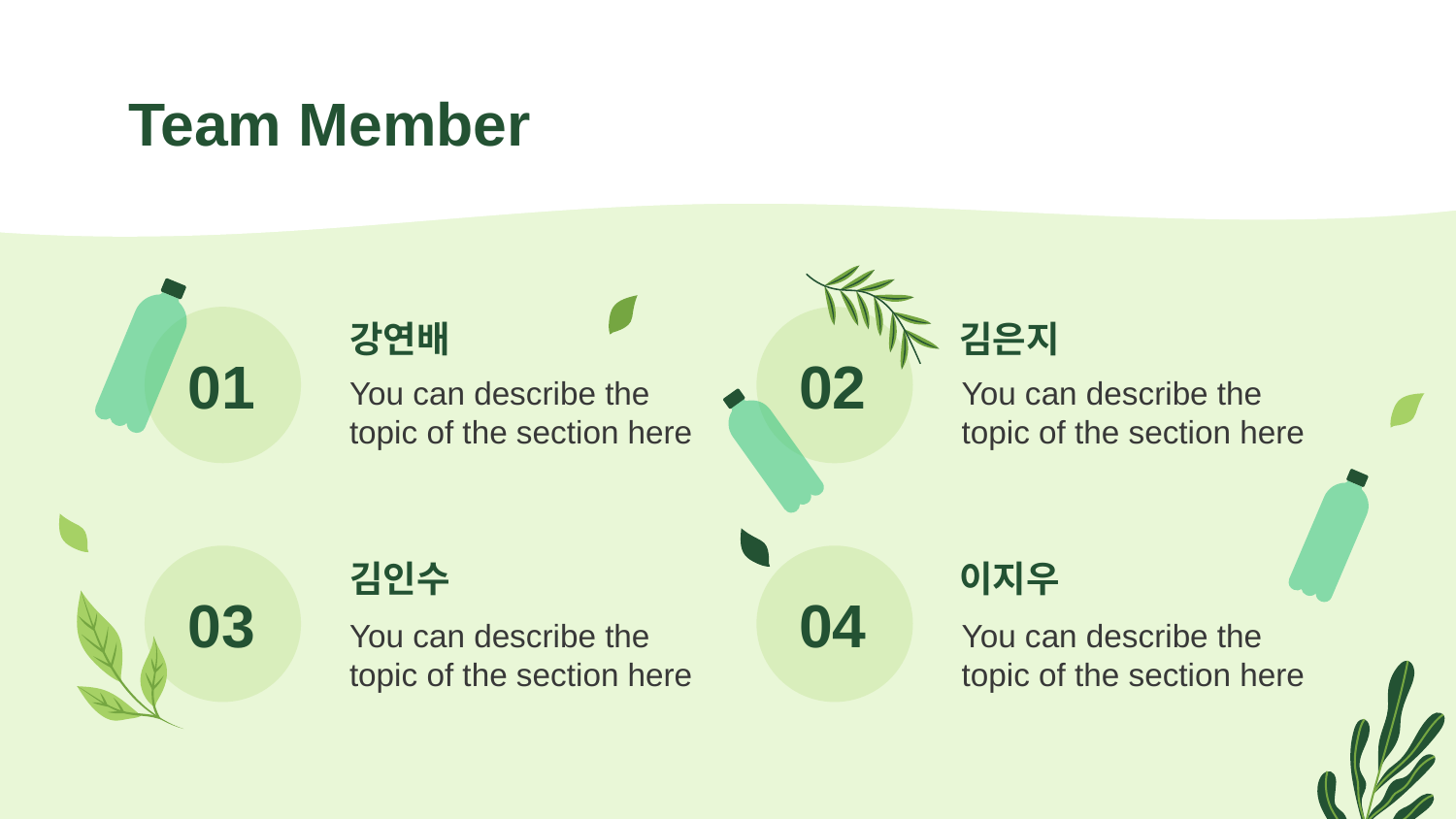

# Team Member

강연배
김은지
01
02
You can describe the topic of the section here
You can describe the topic of the section here

김인수
이지우

03
04
You can describe the topic of the section here
You can describe the topic of the section here